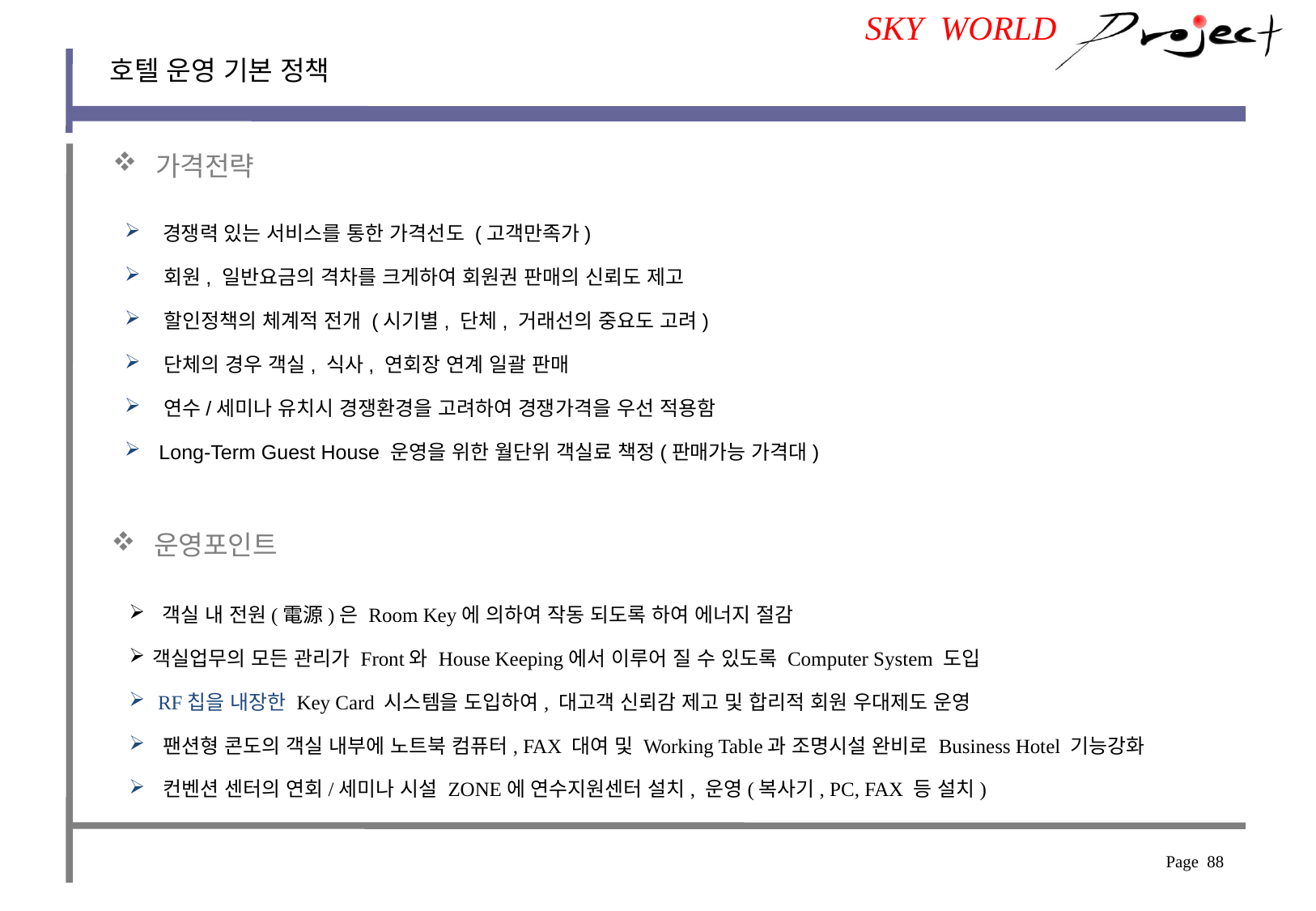

SKY  WORLD
호텔 운영 기본 정책
 가격전략
 경쟁력 있는 서비스를 통한 가격선도 (고객만족가)
 회원, 일반요금의 격차를 크게하여 회원권 판매의 신뢰도 제고
 할인정책의 체계적 전개 (시기별, 단체, 거래선의 중요도 고려)
 단체의 경우 객실, 식사, 연회장 연계 일괄 판매
 연수/세미나 유치시 경쟁환경을 고려하여 경쟁가격을 우선 적용함
 Long-Term Guest House 운영을 위한 월단위 객실료 책정(판매가능 가격대)
 운영포인트
 객실 내 전원(電源)은 Room Key에 의하여 작동 되도록 하여 에너지 절감
객실업무의 모든 관리가 Front와 House Keeping에서 이루어 질 수 있도록 Computer System 도입
 RF칩을 내장한 Key Card 시스템을 도입하여, 대고객 신뢰감 제고 및 합리적 회원 우대제도 운영
 팬션형 콘도의 객실 내부에 노트북 컴퓨터, FAX 대여 및 Working Table과 조명시설 완비로 Business Hotel 기능강화
 컨벤션 센터의 연회/세미나 시설 ZONE에 연수지원센터 설치, 운영(복사기, PC, FAX 등 설치)